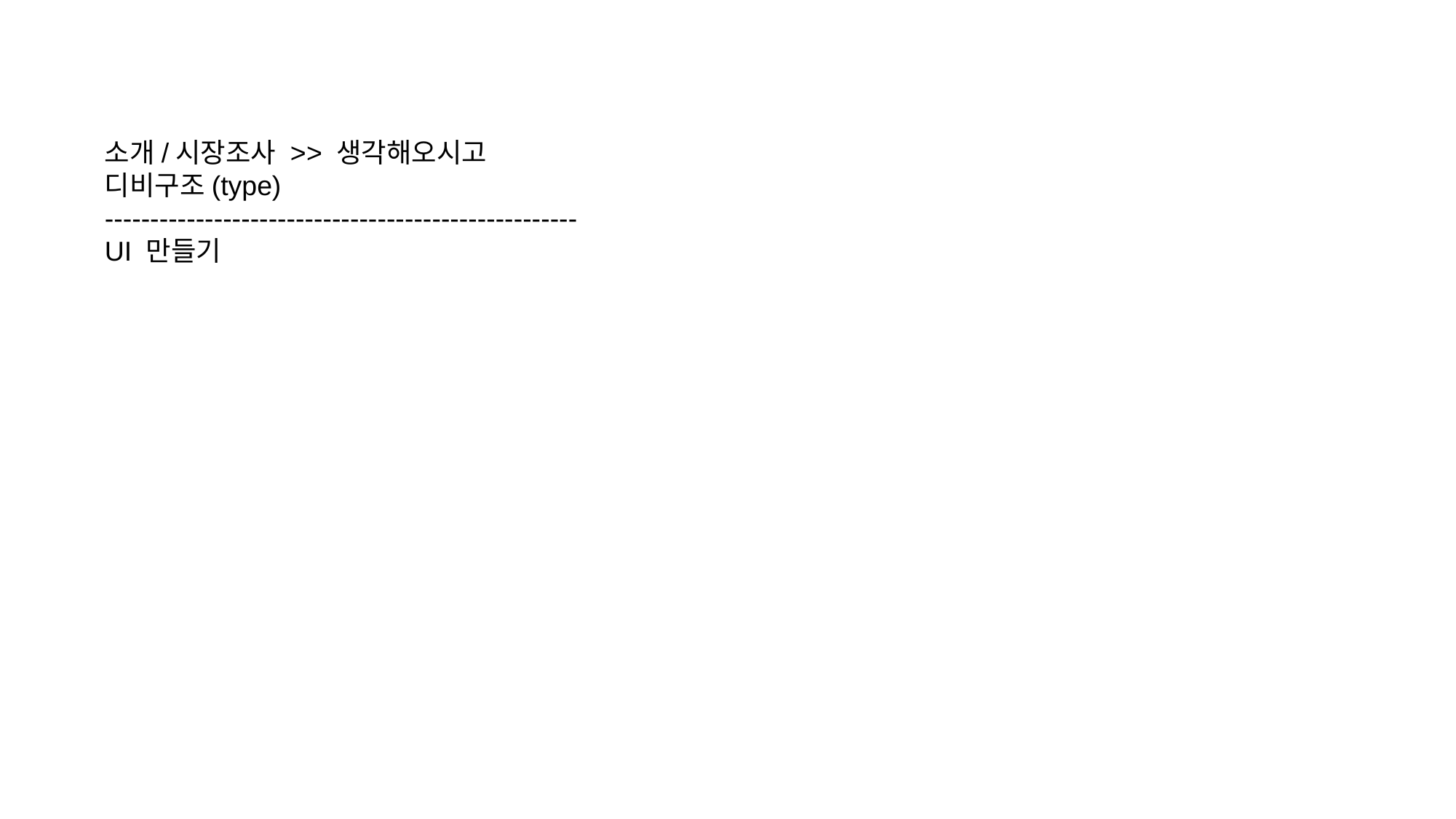

소개/시장조사 >> 생각해오시고
디비구조(type)
----------------------------------------------------
UI 만들기